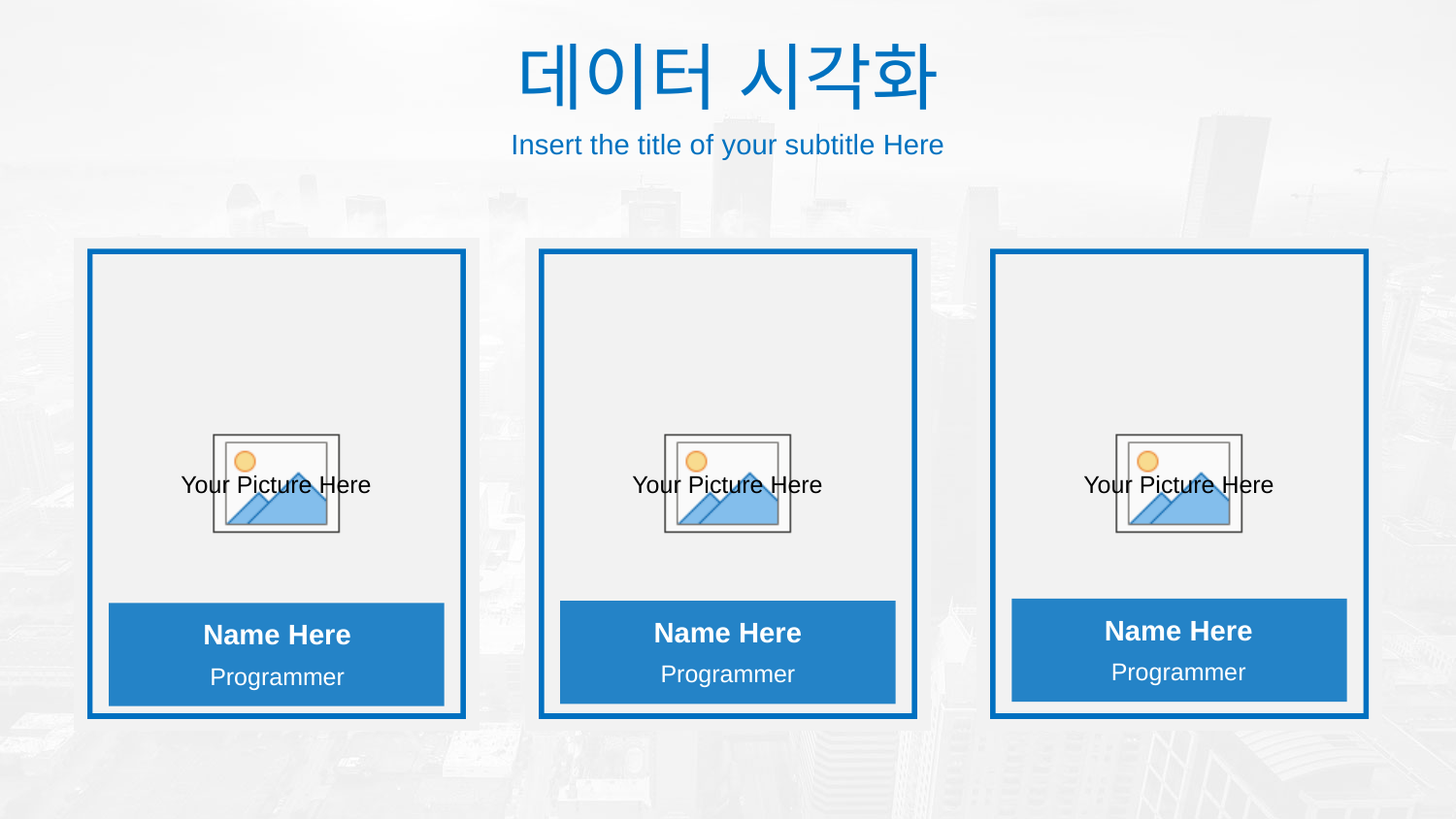

데이터 시각화
Insert the title of your subtitle Here

Name Here
Programmer
Name Here
Programmer
Name Here
Programmer